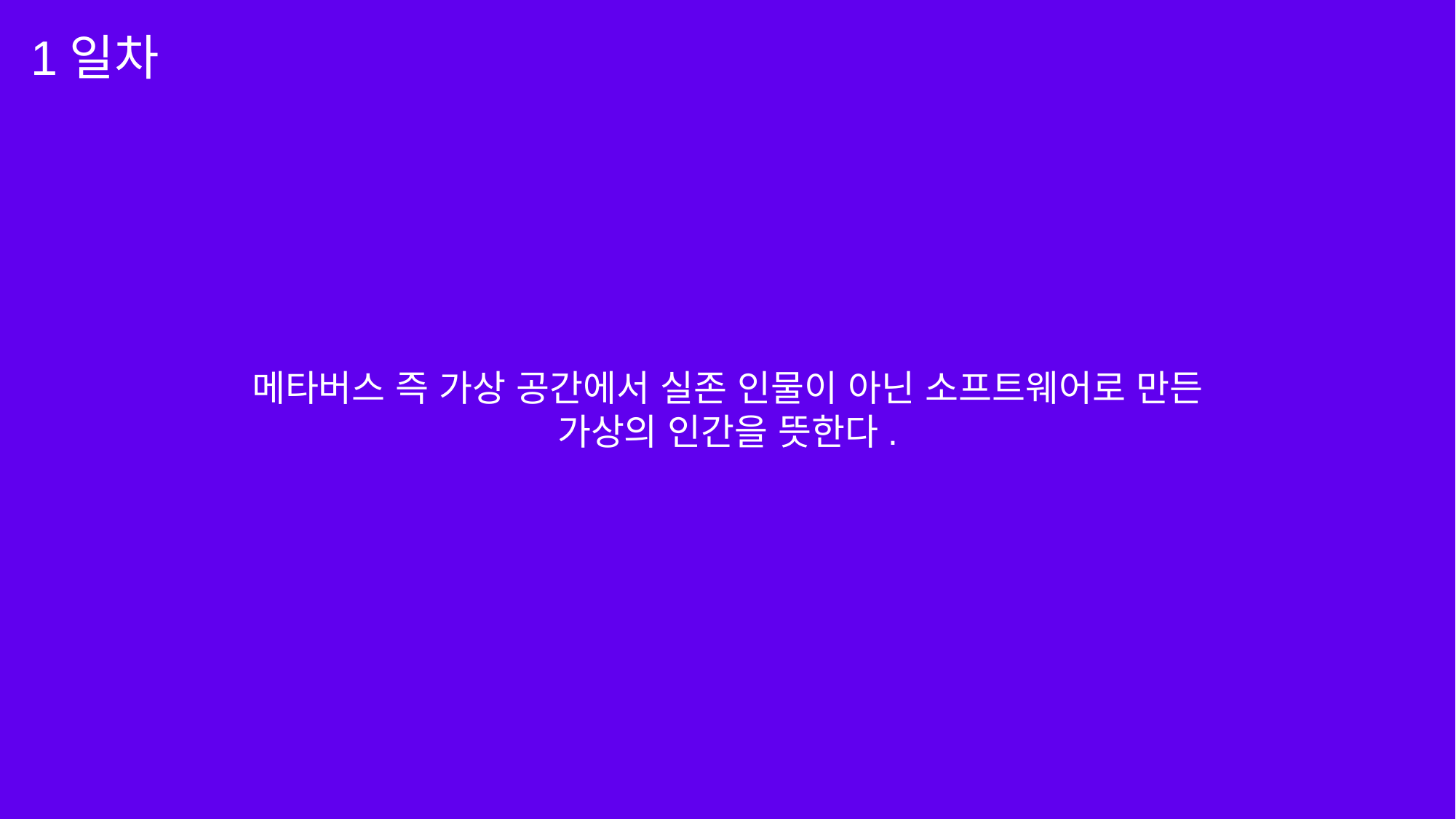

1일차
메타버스 즉 가상 공간에서 실존 인물이 아닌 소프트웨어로 만든
가상의 인간을 뜻한다.